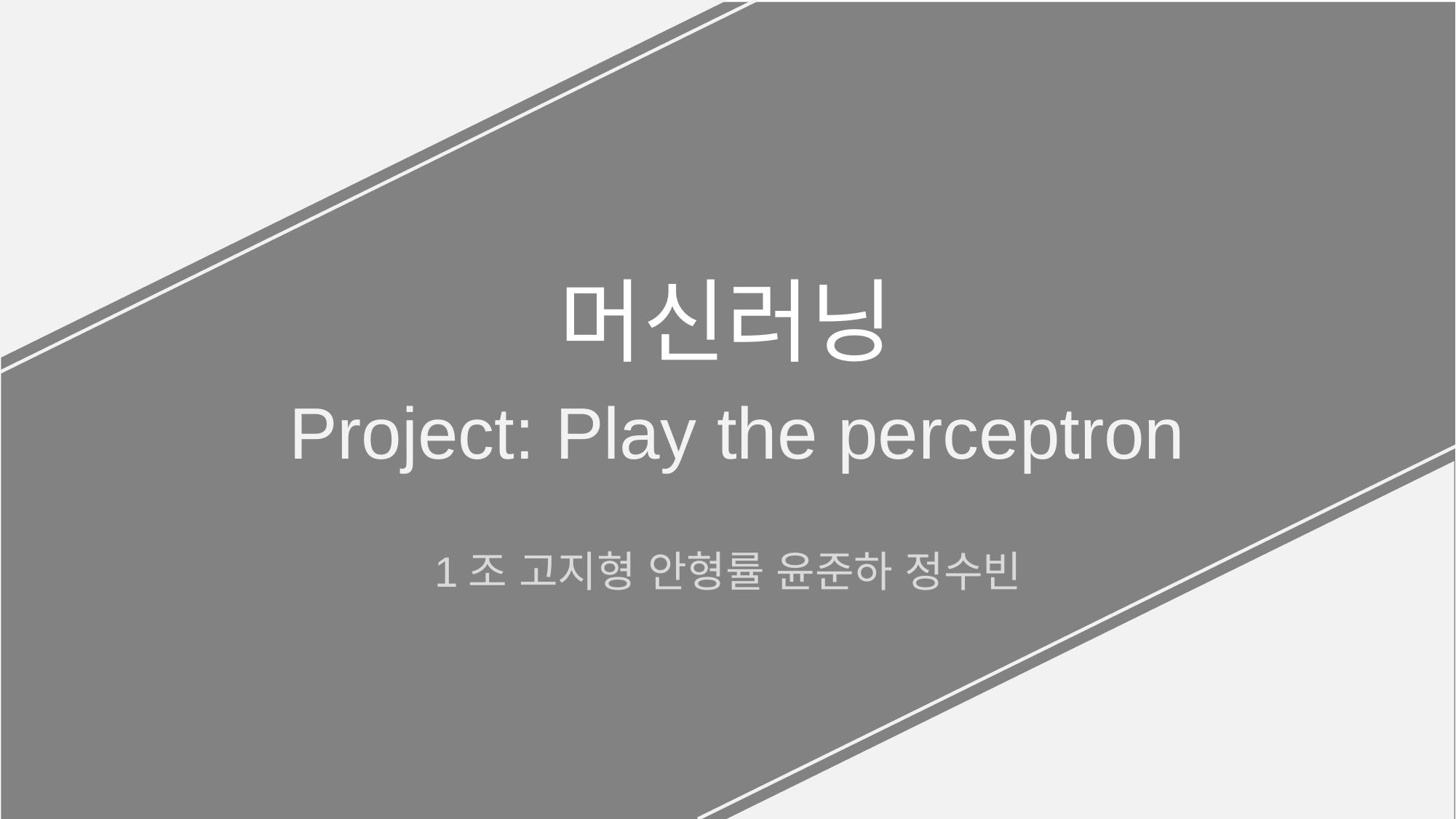

머신러닝
Project: Play the perceptron

1조 고지형 안형률 윤준하 정수빈